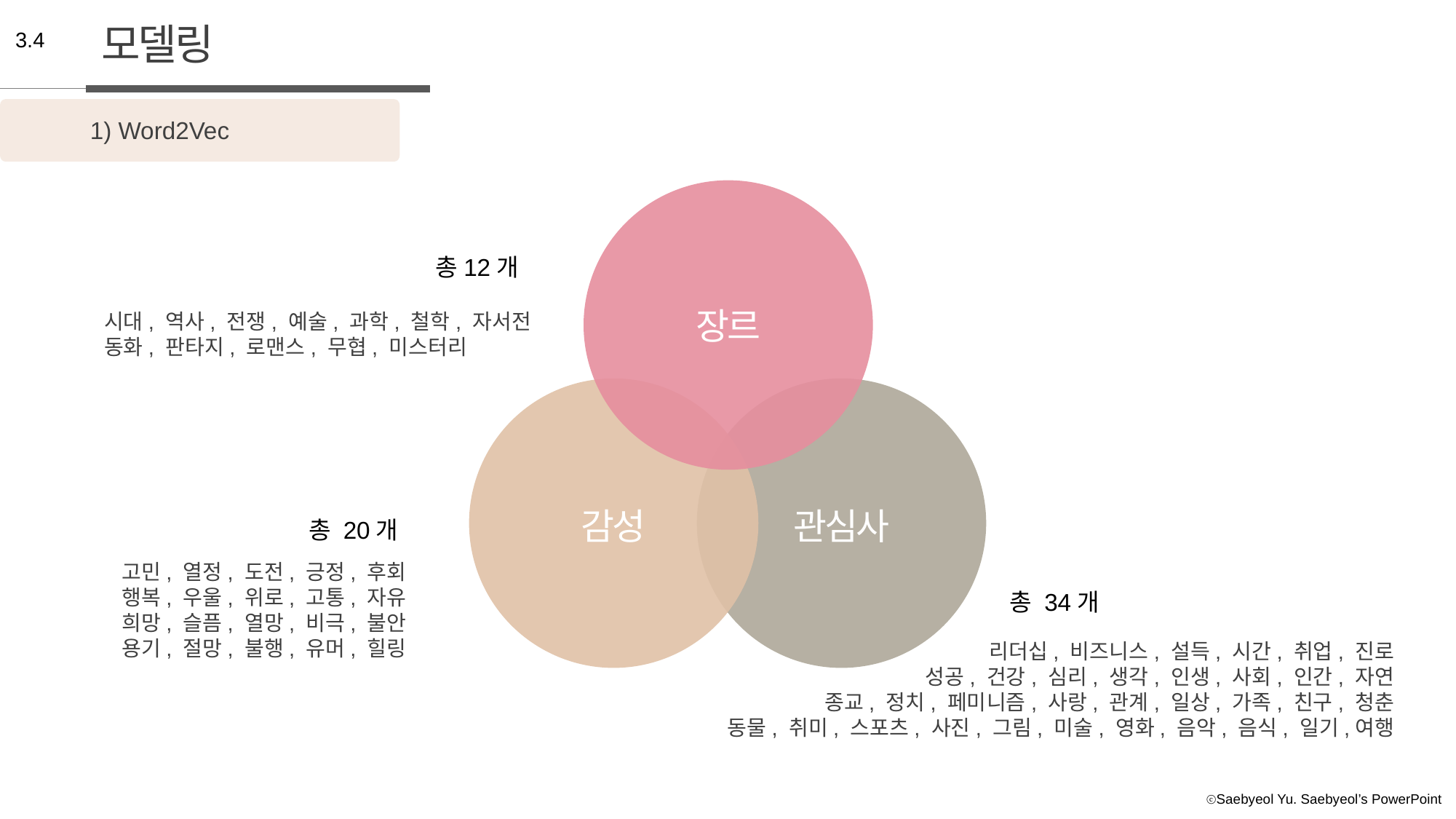

모델링
3.4

1) Word2Vec

장르

관심사
감성
총12개
시대, 역사, 전쟁, 예술, 과학, 철학, 자서전
동화, 판타지, 로맨스, 무협, 미스터리
총 20개
고민, 열정, 도전, 긍정, 후회
행복, 우울, 위로, 고통, 자유
희망, 슬픔, 열망, 비극, 불안
용기, 절망, 불행, 유머, 힐링
총 34개
리더십, 비즈니스, 설득, 시간, 취업, 진로
성공, 건강, 심리, 생각, 인생, 사회, 인간, 자연
종교, 정치, 페미니즘, 사랑, 관계, 일상, 가족, 친구, 청춘
동물, 취미, 스포츠, 사진, 그림, 미술, 영화, 음악, 음식, 일기,여행